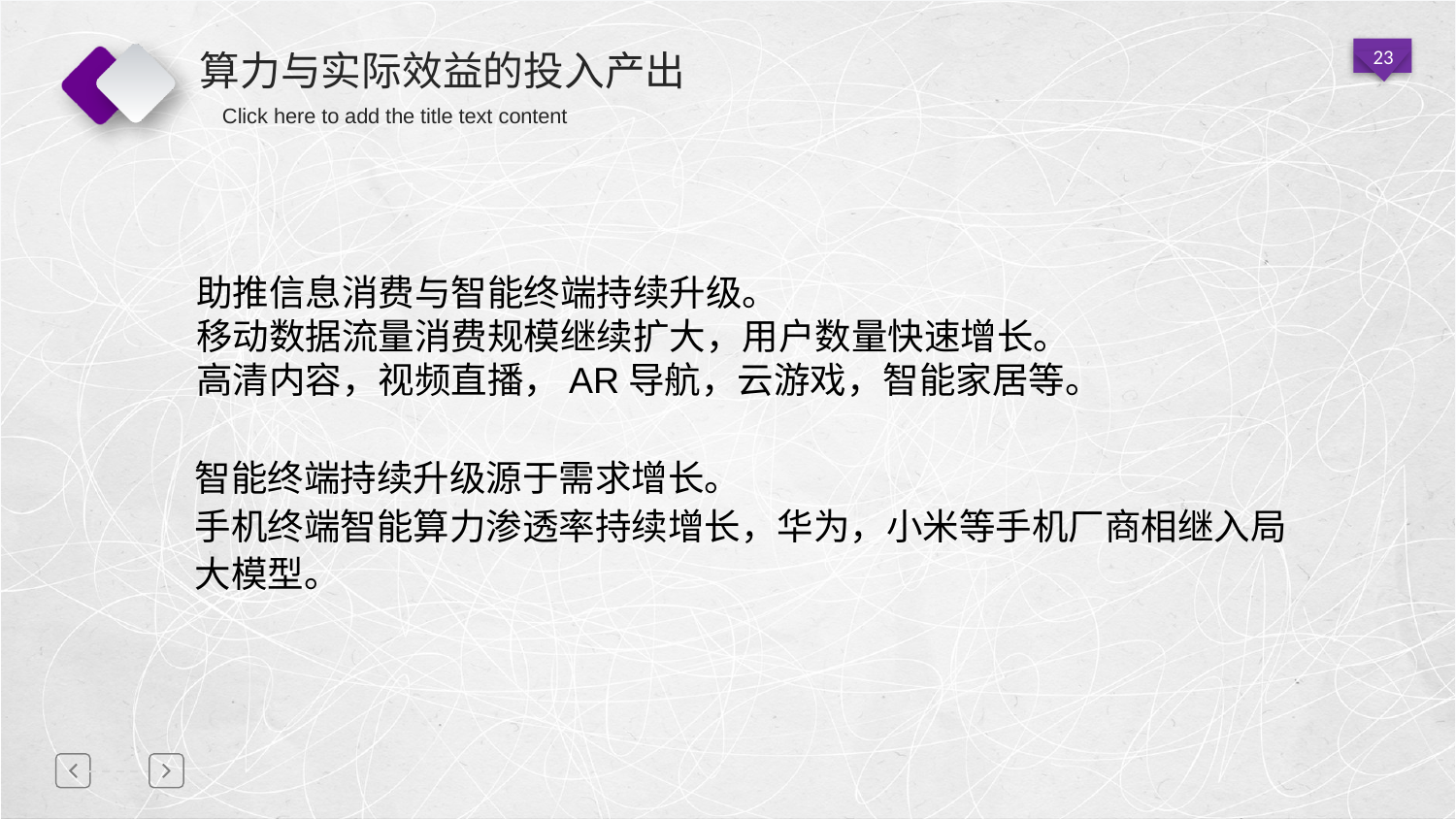

# 算力与实际效益的投入产出
助推信息消费与智能终端持续升级。
移动数据流量消费规模继续扩大，用户数量快速增长。
高清内容，视频直播，AR导航，云游戏，智能家居等。
智能终端持续升级源于需求增长。
手机终端智能算力渗透率持续增长，华为，小米等手机厂商相继入局大模型。